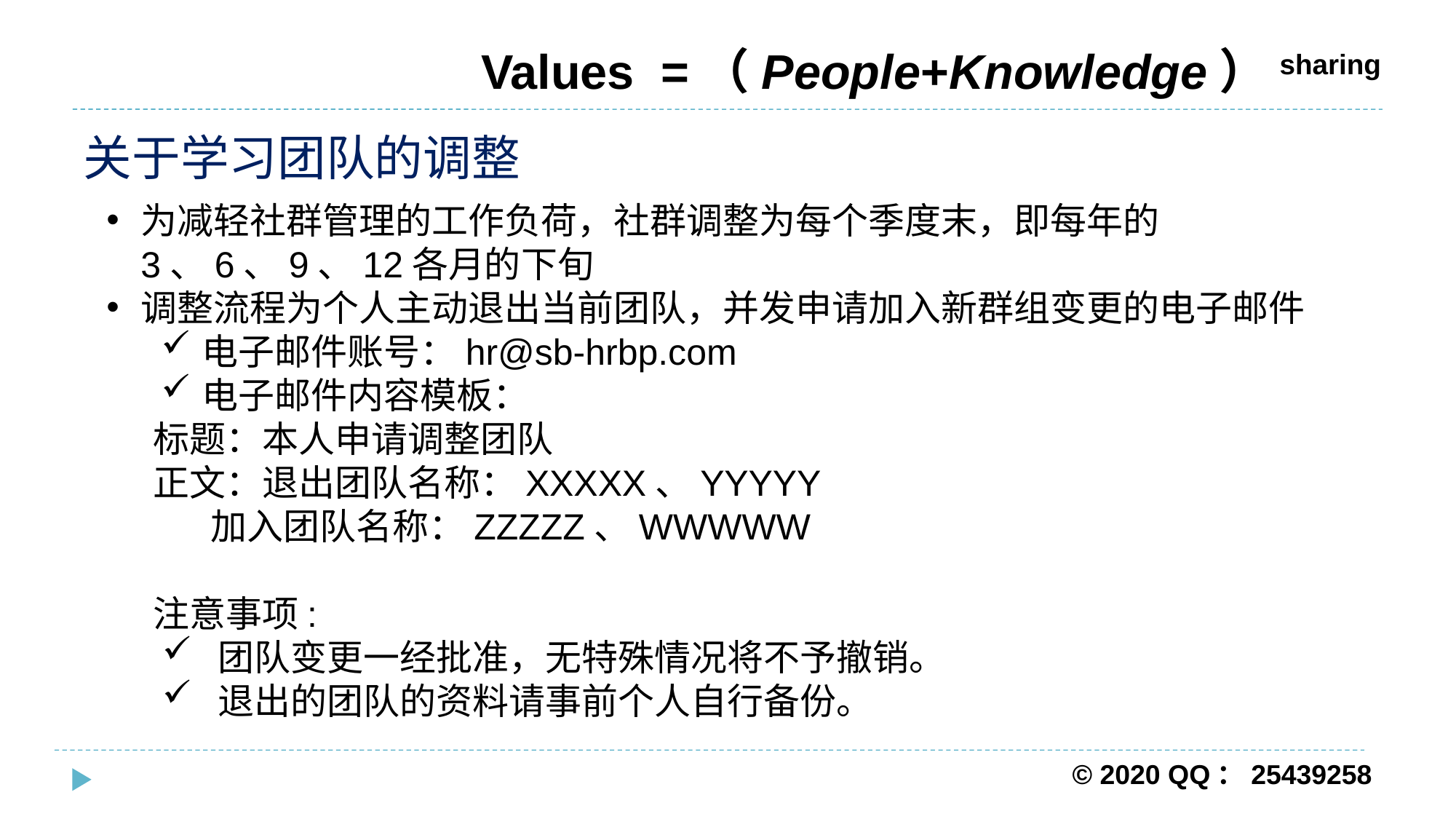

关于学习团队的调整
为减轻社群管理的工作负荷，社群调整为每个季度末，即每年的3、6、9、12各月的下旬
调整流程为个人主动退出当前团队，并发申请加入新群组变更的电子邮件
电子邮件账号：hr@sb-hrbp.com
电子邮件内容模板：
标题：本人申请调整团队
正文：退出团队名称：XXXXX、YYYYY
      加入团队名称：ZZZZZ、WWWWW

注意事项:
团队变更一经批准，无特殊情况将不予撤销。
退出的团队的资料请事前个人自行备份。